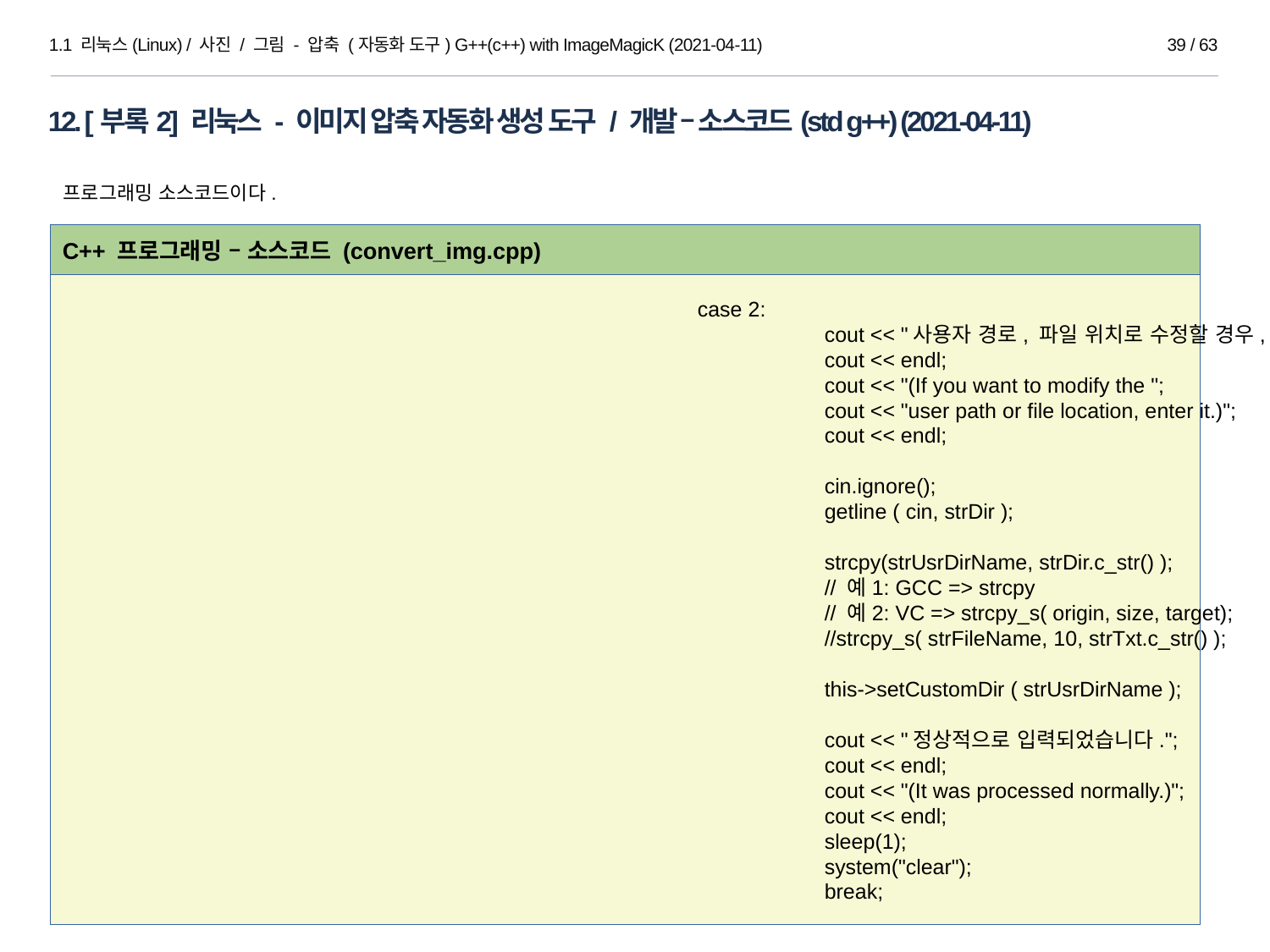

1.1 리눅스(Linux) / 사진 / 그림 - 압축 (자동화 도구) G++(c++) with ImageMagicK (2021-04-11)
39 / 63

12. [부록2] 리눅스 - 이미지 압축 자동화 생성 도구 / 개발 – 소스코드(std g++) (2021-04-11)
프로그래밍 소스코드이다.
C++ 프로그래밍 – 소스코드 (convert_img.cpp)
					case 2:
						cout << "사용자 경로, 파일 위치로 수정할 경우, 입력하세요.";
						cout << endl;
						cout << "(If you want to modify the ";
						cout << "user path or file location, enter it.)";
						cout << endl;

						cin.ignore();
						getline ( cin, strDir );

						strcpy(strUsrDirName, strDir.c_str() );
						// 예1: GCC => strcpy
						// 예2: VC => strcpy_s( origin, size, target);
						//strcpy_s( strFileName, 10, strTxt.c_str() );

						this->setCustomDir ( strUsrDirName );

						cout << "정상적으로 입력되었습니다.";
						cout << endl;
						cout << "(It was processed normally.)";
						cout << endl;
        						sleep(1);
						system("clear");
						break;